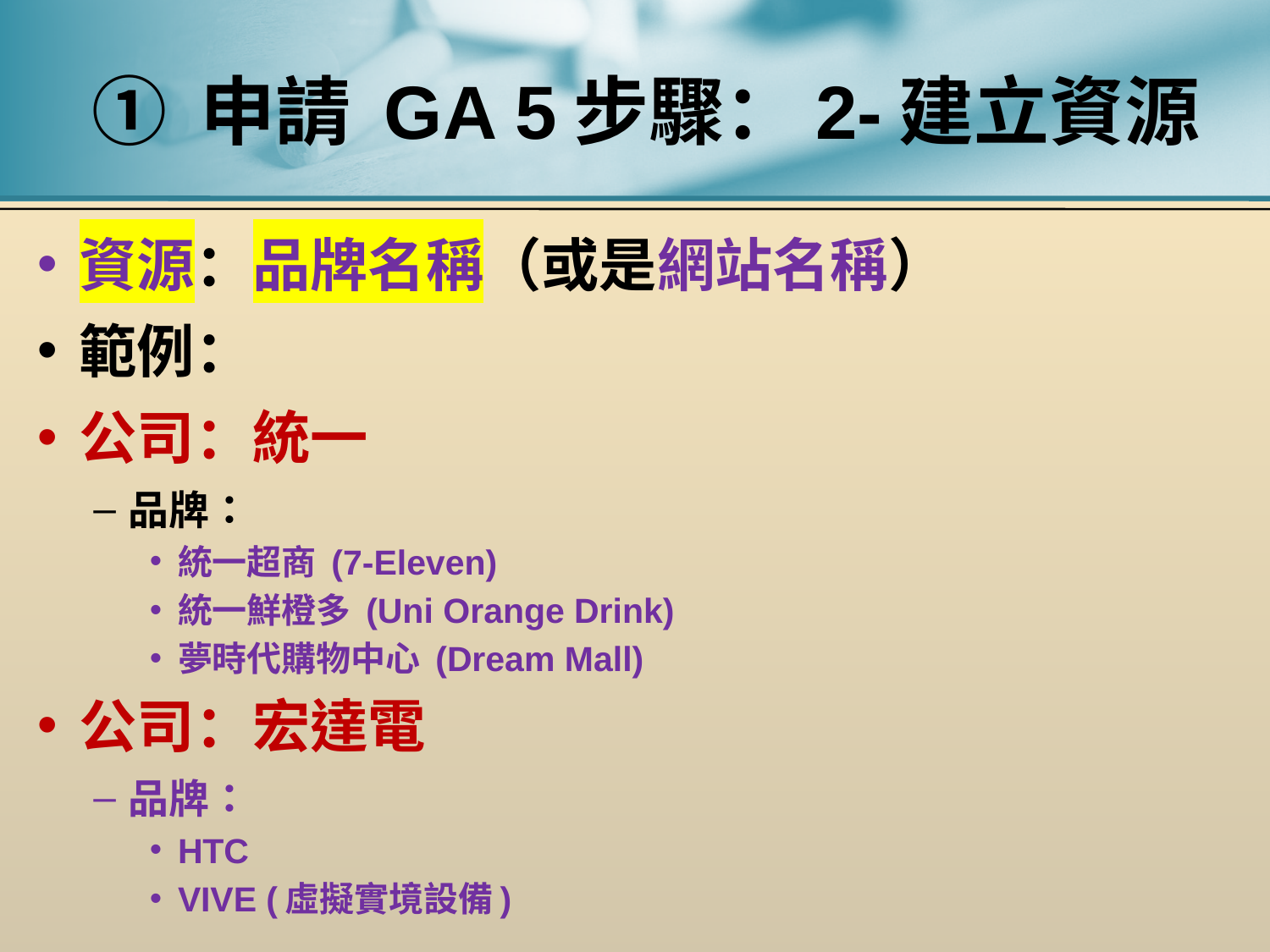

# ① 申請 GA 5步驟：2-建立資源
資源：品牌名稱（或是網站名稱）
範例：
公司：統一
品牌：
統一超商 (7-Eleven)
統一鮮橙多 (Uni Orange Drink)
夢時代購物中心 (Dream Mall)
公司：宏達電
品牌：
HTC
VIVE (虛擬實境設備)